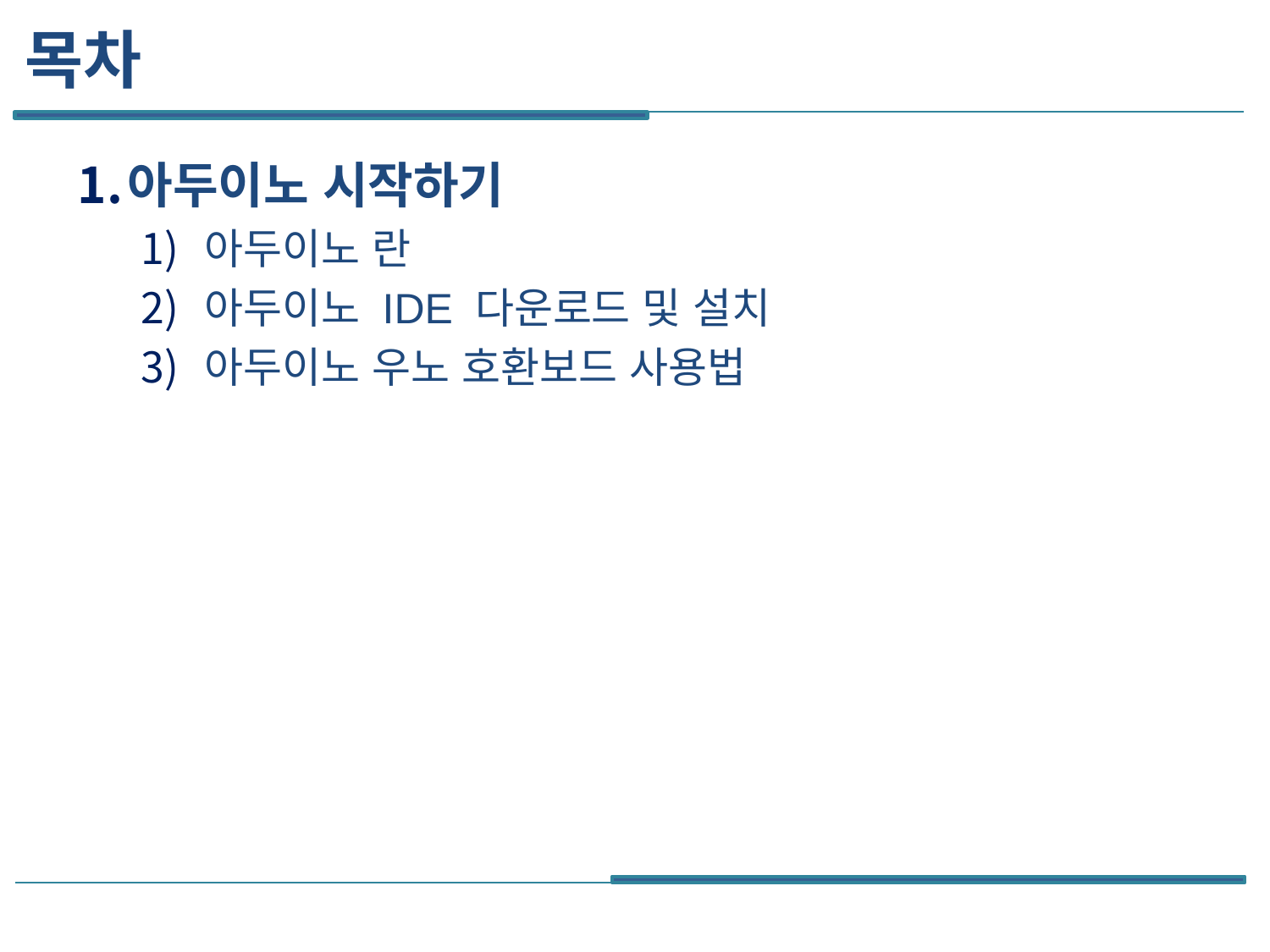

# 목차
아두이노 시작하기
아두이노 란
아두이노 IDE 다운로드 및 설치
아두이노 우노 호환보드 사용법